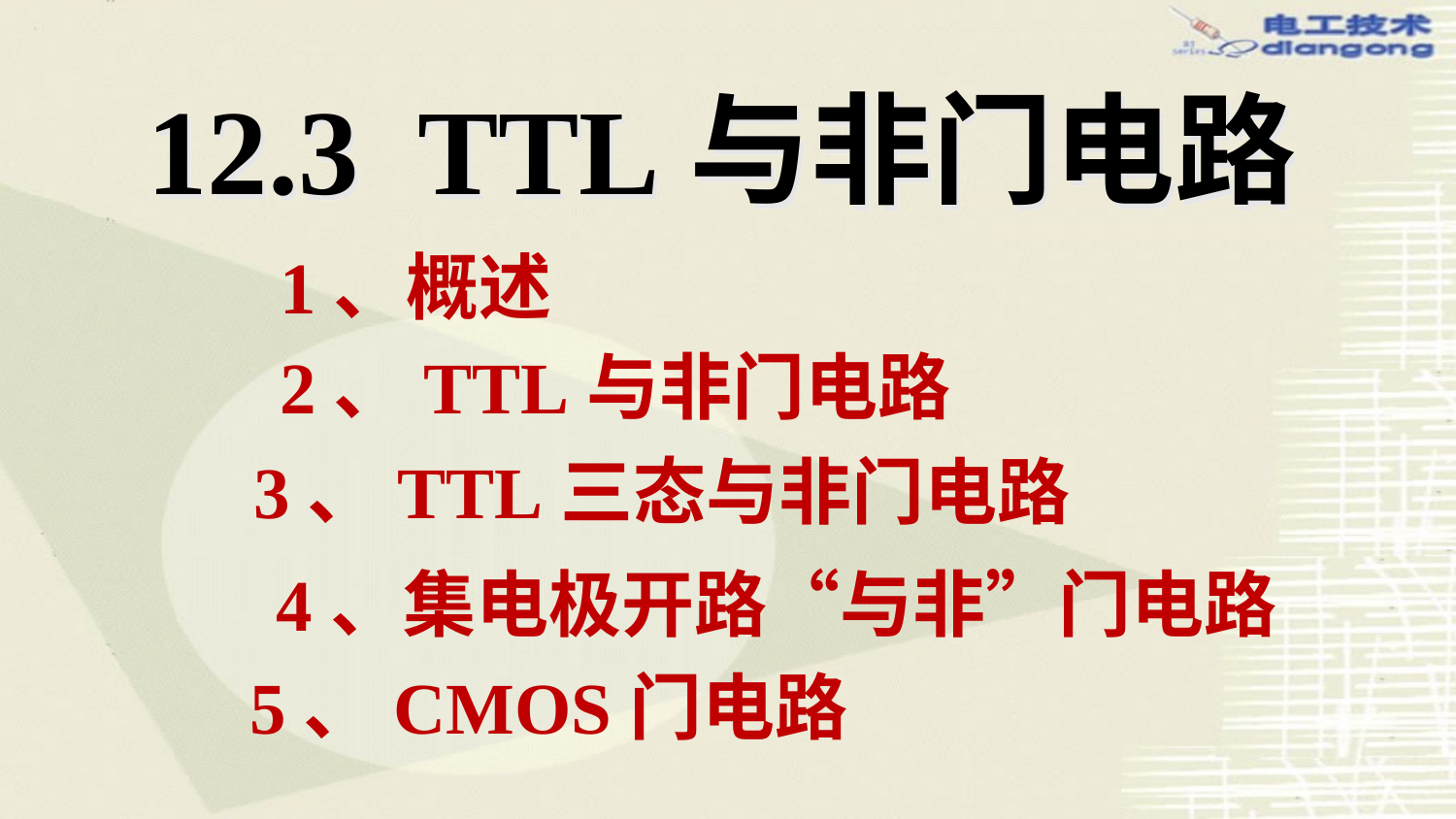

12.3  TTL与非门电路
1、概述
2、TTL与非门电路
3、TTL三态与非门电路
4、集电极开路“与非”门电路
5、CMOS门电路